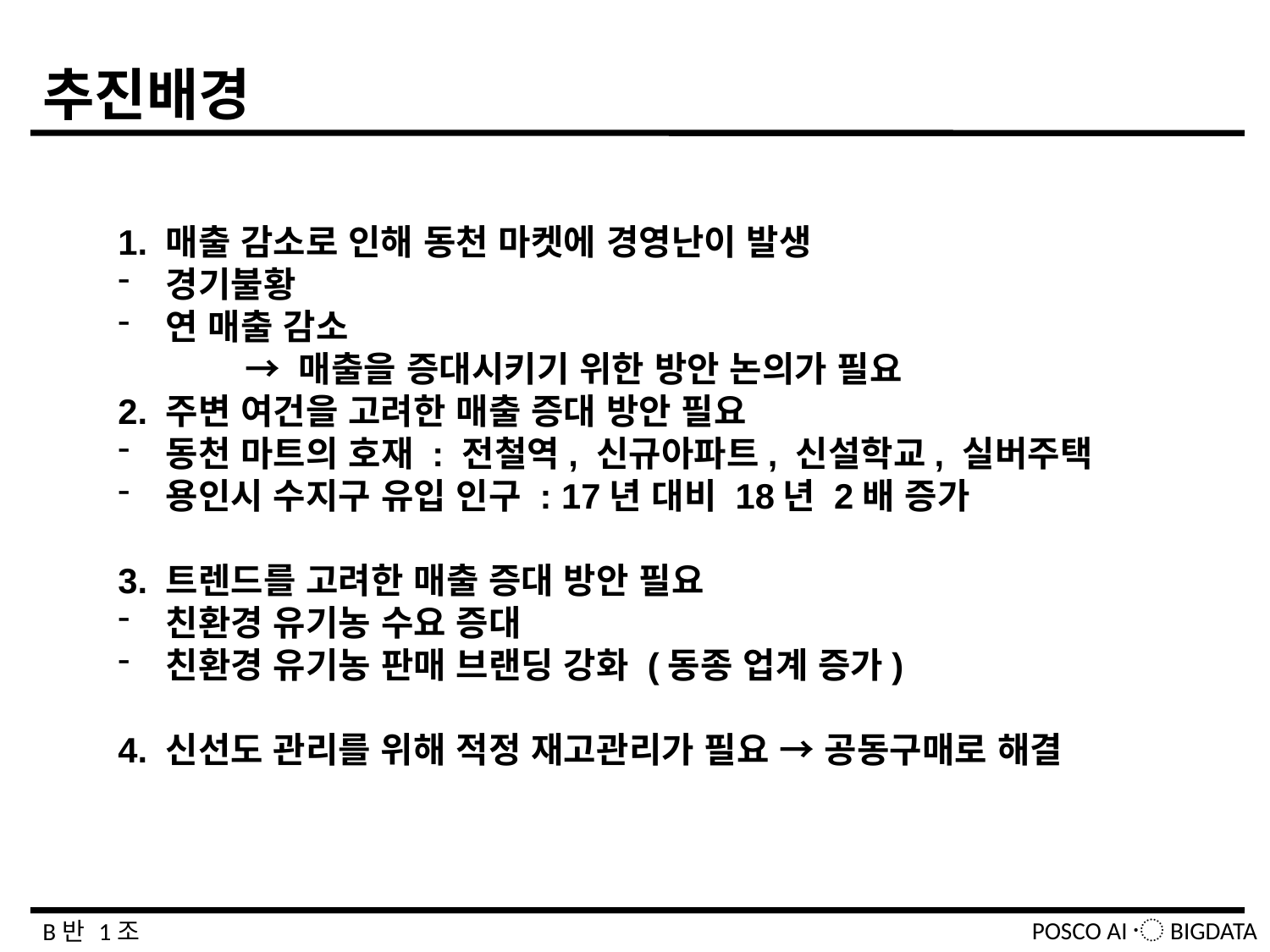

추진배경

1. 매출 감소로 인해 동천 마켓에 경영난이 발생
경기불황
연 매출 감소
	→ 매출을 증대시키기 위한 방안 논의가 필요
2. 주변 여건을 고려한 매출 증대 방안 필요
동천 마트의 호재 : 전철역, 신규아파트, 신설학교, 실버주택
용인시 수지구 유입 인구 : 17년 대비 18년 2배 증가

3. 트렌드를 고려한 매출 증대 방안 필요
친환경 유기농 수요 증대
친환경 유기농 판매 브랜딩 강화 (동종 업계 증가)

4. 신선도 관리를 위해 적정 재고관리가 필요 → 공동구매로 해결
POSCO AI〮BIGDATA
B반 1조